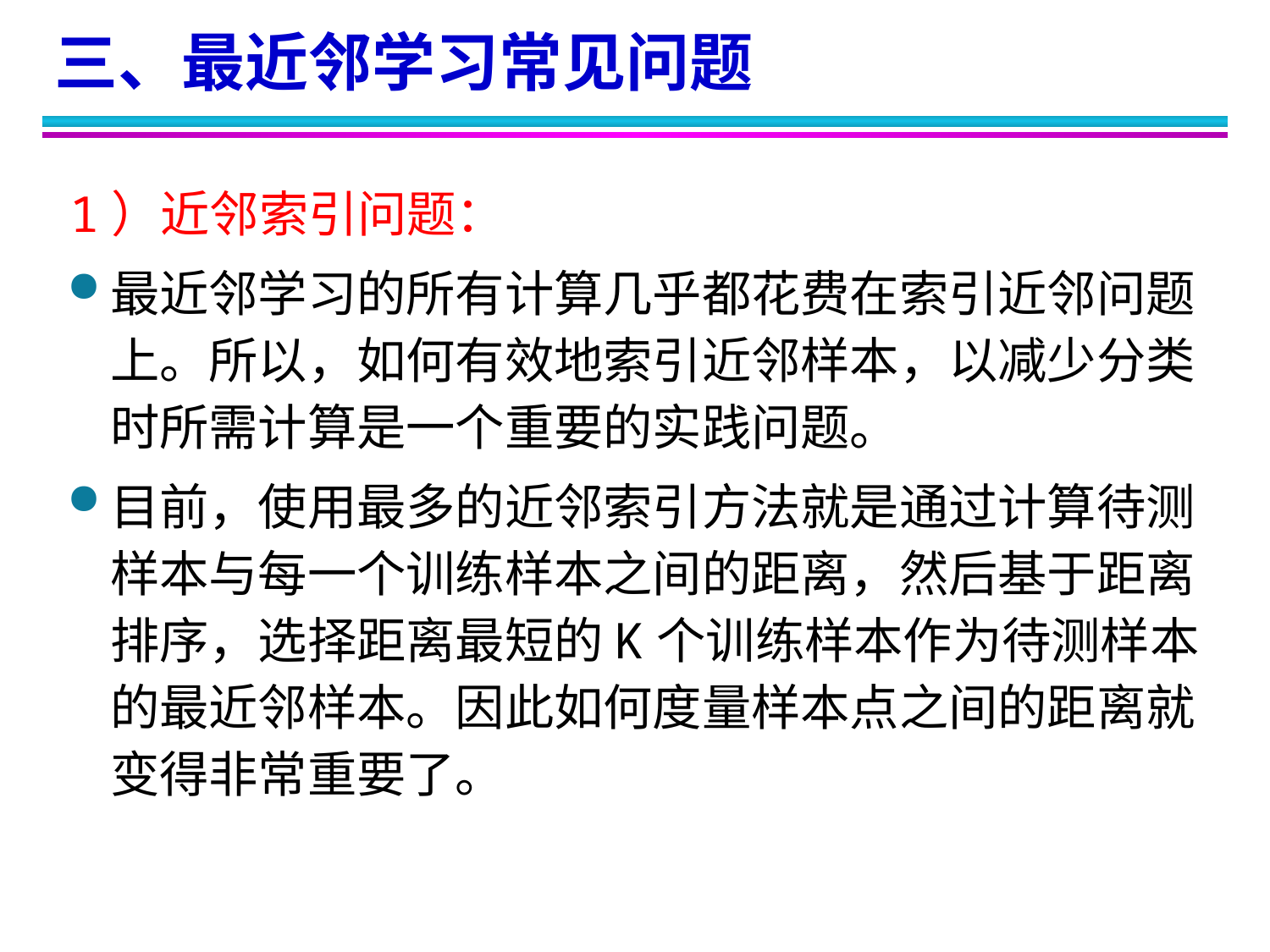

三、最近邻学习常见问题
1）近邻索引问题：
最近邻学习的所有计算几乎都花费在索引近邻问题上。所以，如何有效地索引近邻样本，以减少分类时所需计算是一个重要的实践问题。
目前，使用最多的近邻索引方法就是通过计算待测样本与每一个训练样本之间的距离，然后基于距离排序，选择距离最短的K个训练样本作为待测样本的最近邻样本。因此如何度量样本点之间的距离就变得非常重要了。